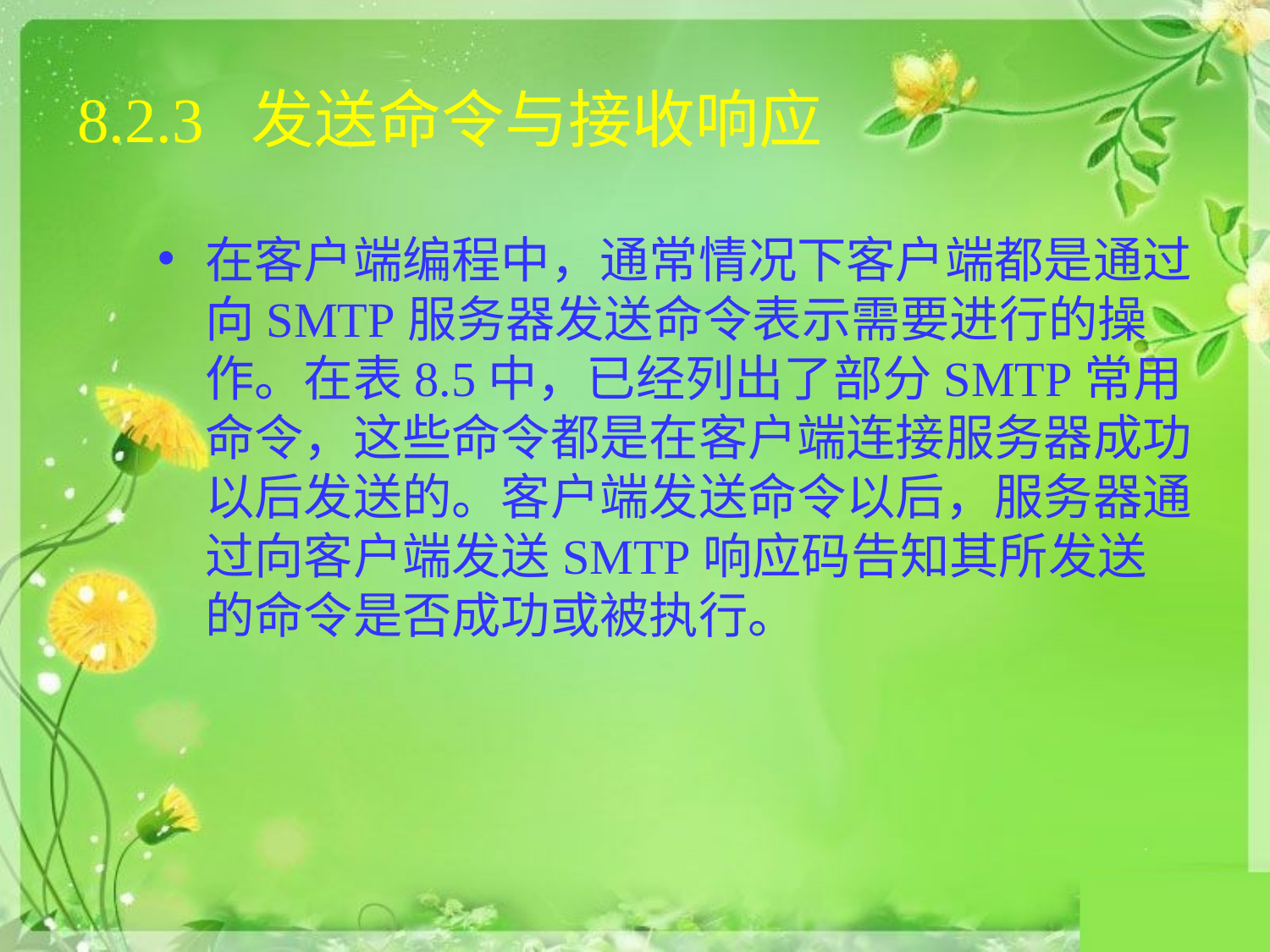

# 8.2.3  发送命令与接收响应
在客户端编程中，通常情况下客户端都是通过向SMTP服务器发送命令表示需要进行的操作。在表8.5中，已经列出了部分SMTP常用命令，这些命令都是在客户端连接服务器成功以后发送的。客户端发送命令以后，服务器通过向客户端发送SMTP响应码告知其所发送的命令是否成功或被执行。